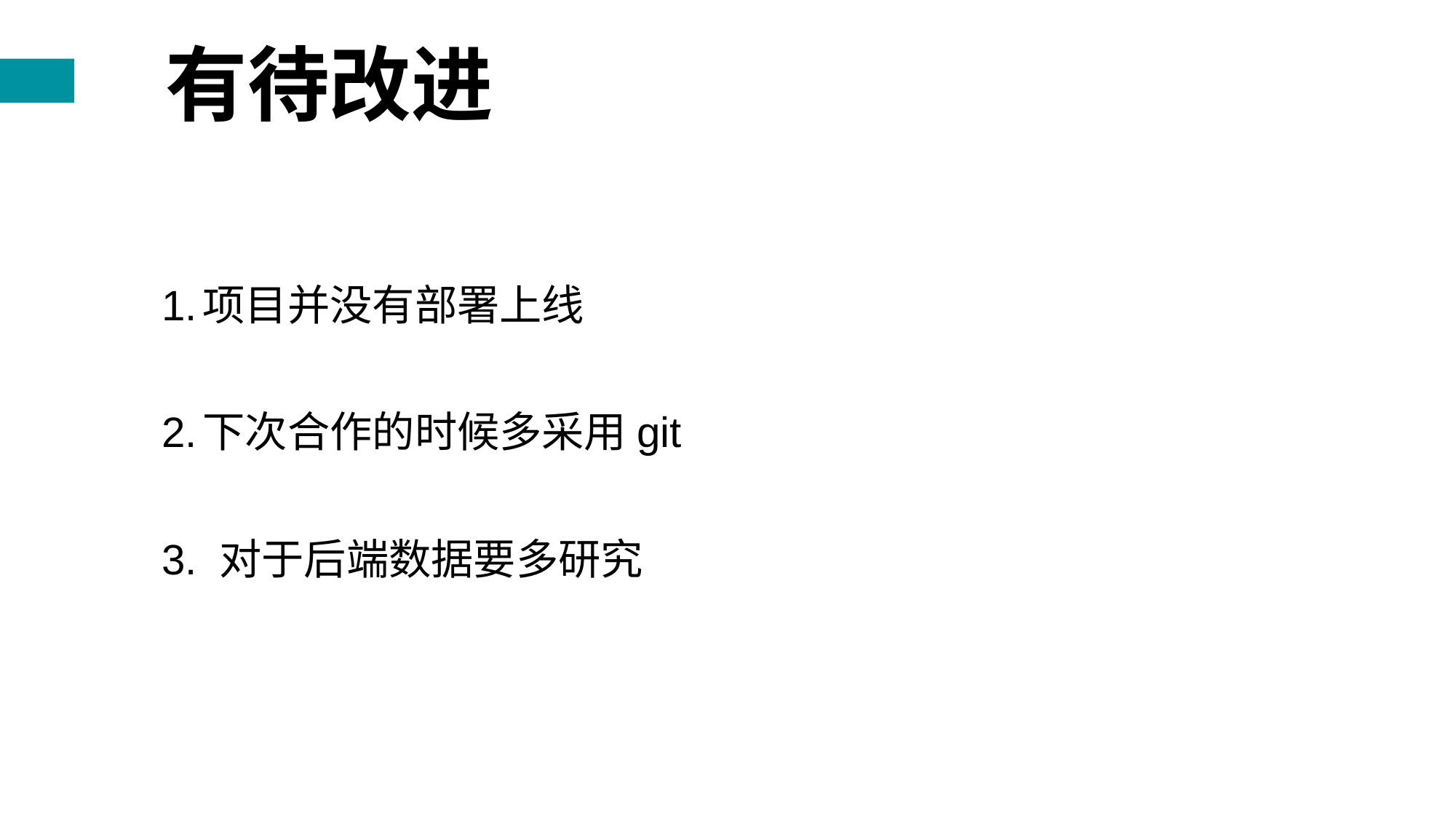

有待改进

项目并没有部署上线
下次合作的时候多采用git
3. 对于后端数据要多研究